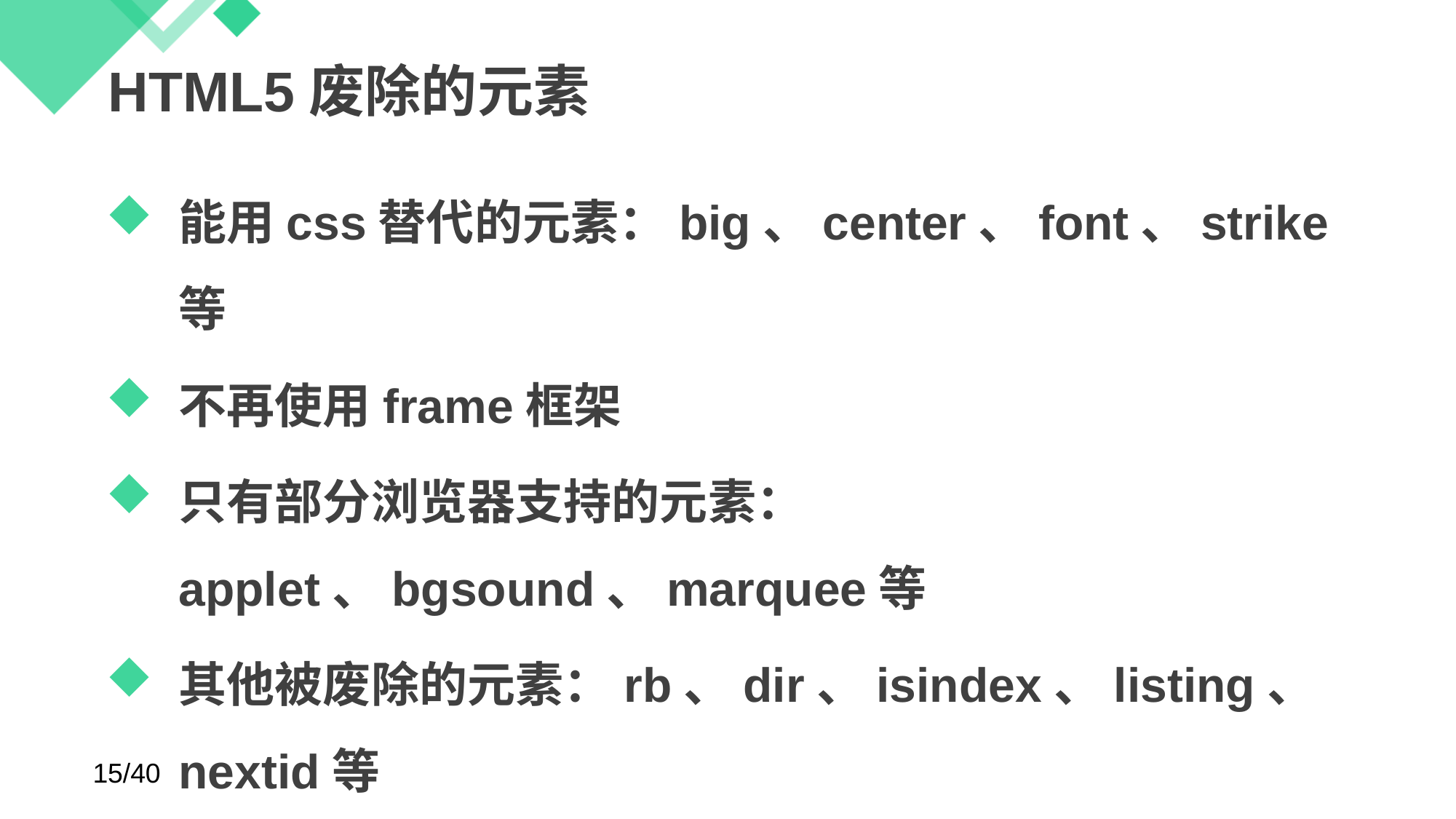

# HTML5废除的元素
能用css替代的元素：big、center、font、strike等
不再使用frame框架
只有部分浏览器支持的元素：applet、bgsound、marquee等
其他被废除的元素：rb、dir、isindex、listing、nextid等